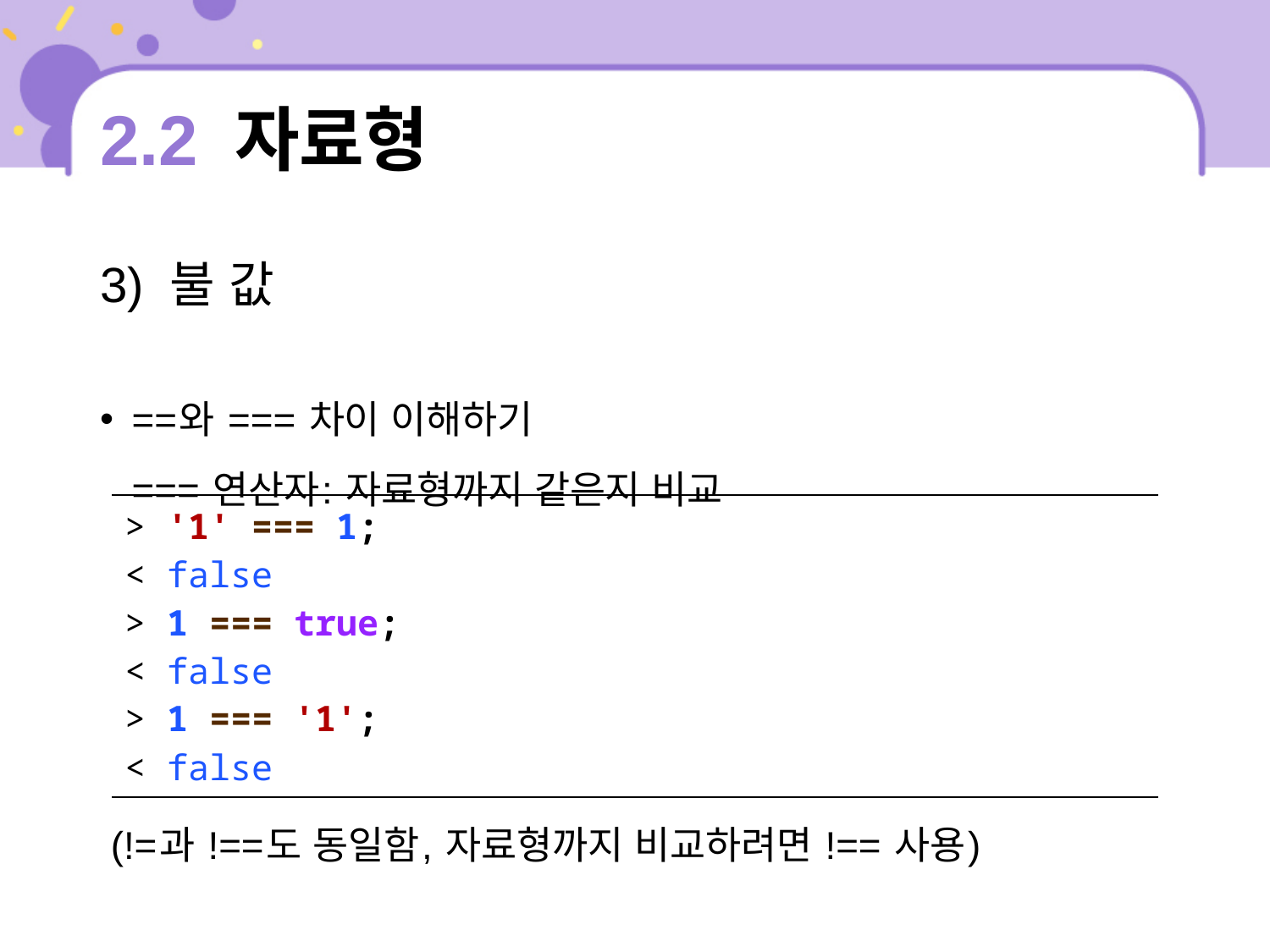

# 2.2 자료형
3) 불 값
==와 === 차이 이해하기
=== 연산자: 자료형까지 같은지 비교
 (!=과 !==도 동일함, 자료형까지 비교하려면 !== 사용)

| > '1' === 1; < false > 1 === true; < false > 1 === '1'; < false |
| --- |